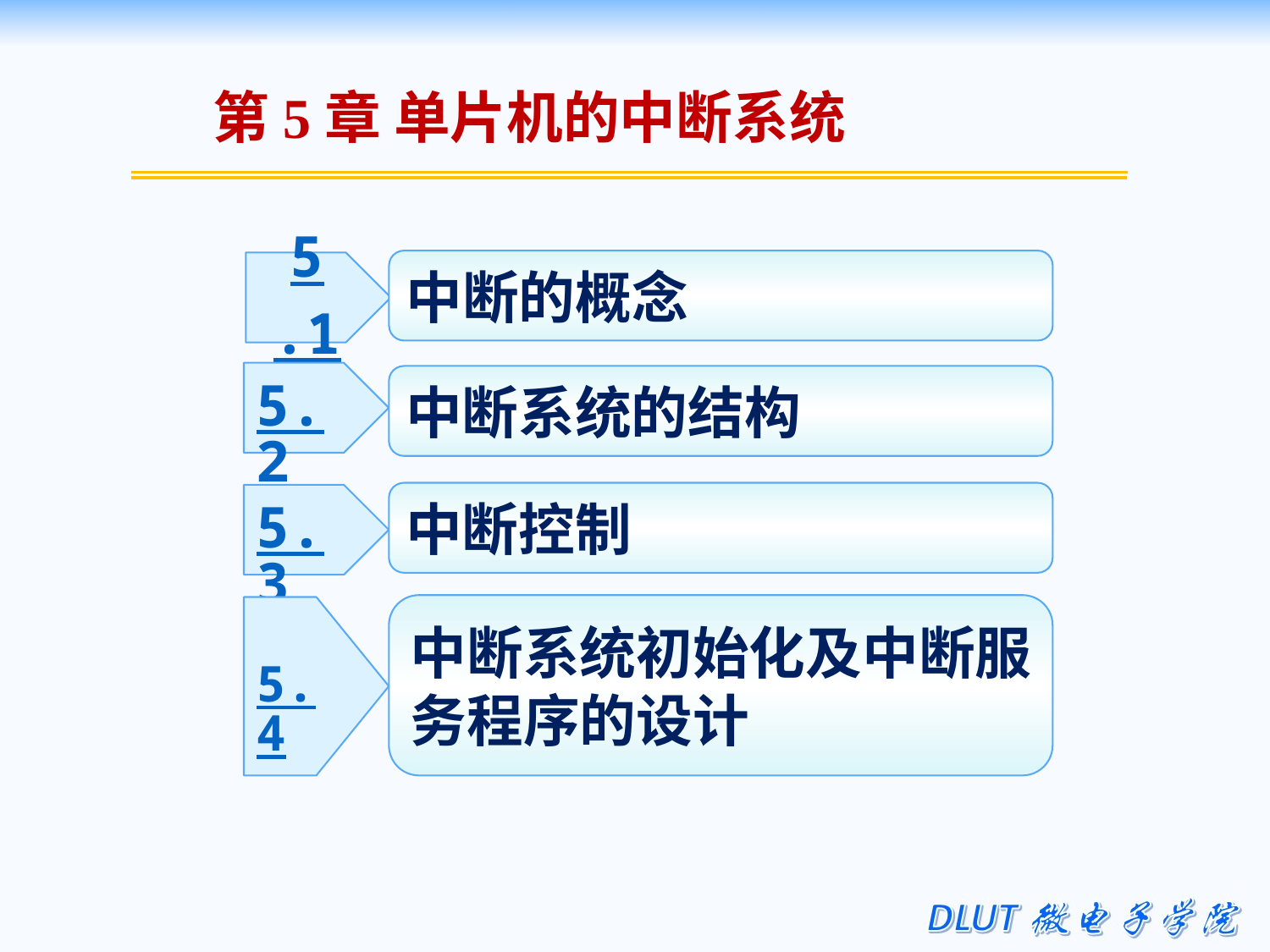

第5章 单片机的中断系统
中断的概念
5.1
5.2
中断系统的结构
中断控制
5.3
中断系统初始化及中断服
务程序的设计
5.4